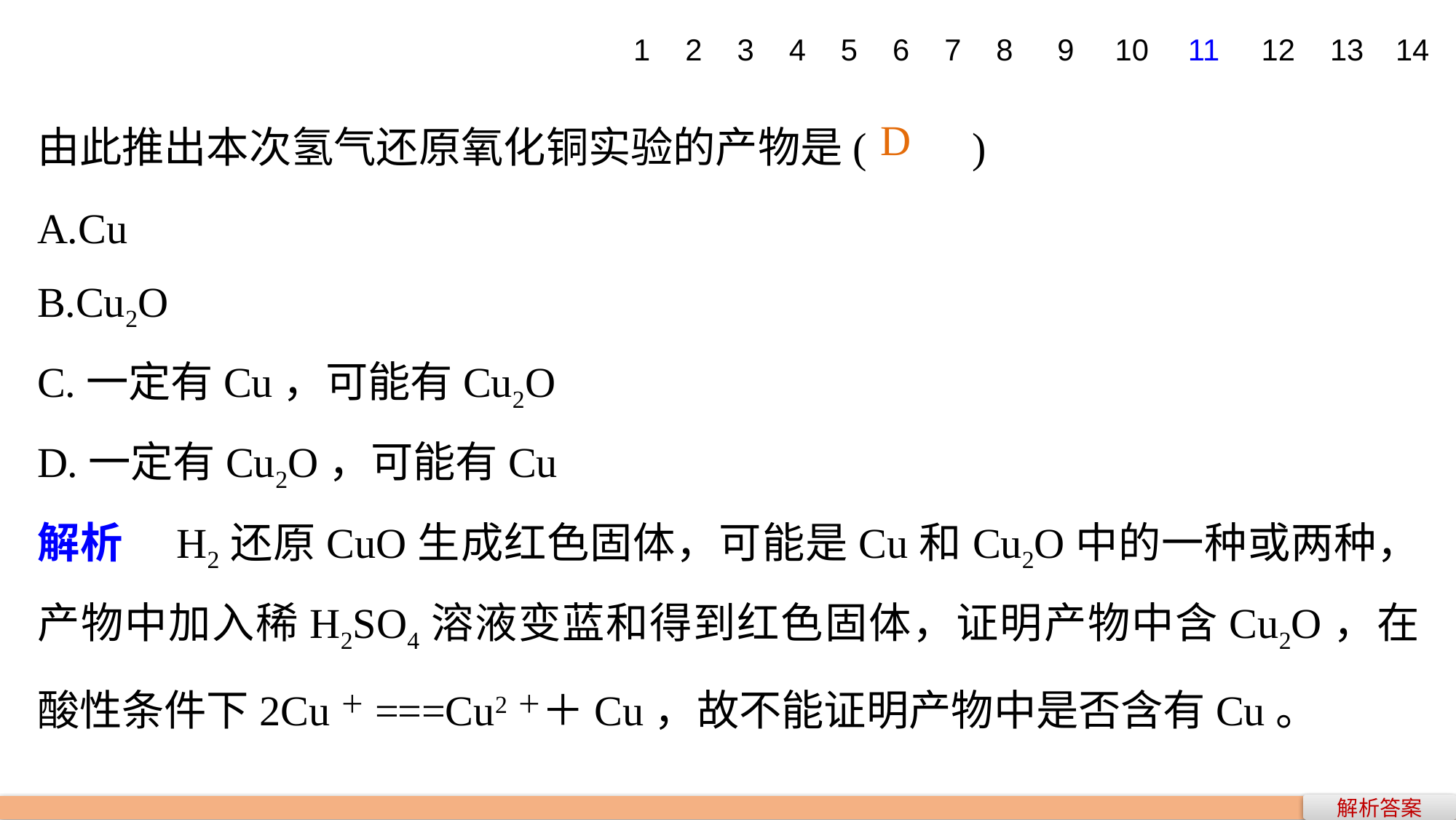

1
2
3
4
5
6
7
8
9
10
11
12
13
14
由此推出本次氢气还原氧化铜实验的产物是(　　)
A.Cu
B.Cu2O
C.一定有Cu，可能有Cu2O
D.一定有Cu2O，可能有Cu
解析　H2还原CuO生成红色固体，可能是Cu和Cu2O中的一种或两种，产物中加入稀H2SO4溶液变蓝和得到红色固体，证明产物中含Cu2O，在酸性条件下2Cu＋===Cu2＋＋Cu，故不能证明产物中是否含有Cu。
D
解析答案